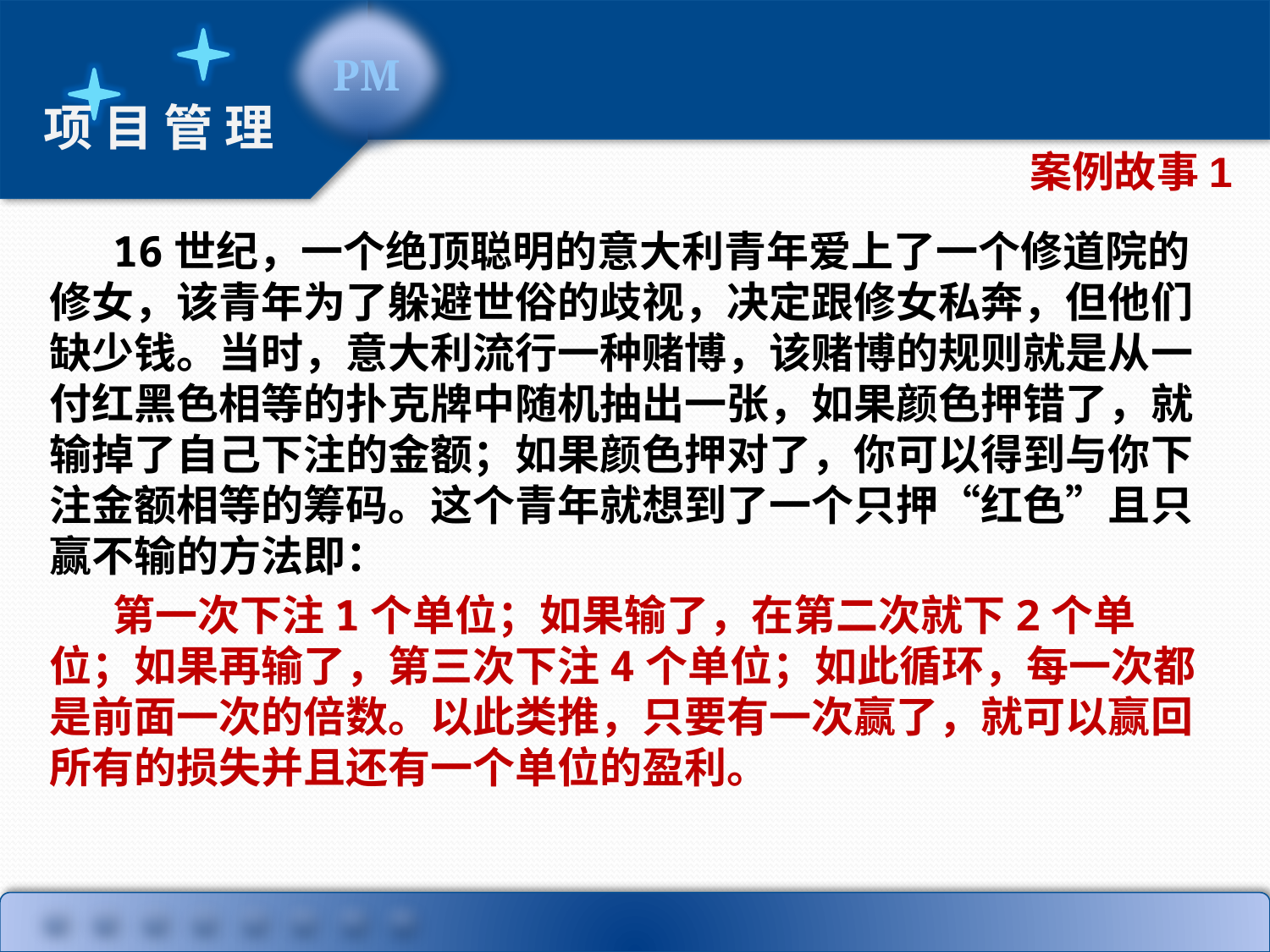

案例故事1
16世纪，一个绝顶聪明的意大利青年爱上了一个修道院的修女，该青年为了躲避世俗的歧视，决定跟修女私奔，但他们缺少钱。当时，意大利流行一种赌博，该赌博的规则就是从一付红黑色相等的扑克牌中随机抽出一张，如果颜色押错了，就输掉了自己下注的金额；如果颜色押对了，你可以得到与你下注金额相等的筹码。这个青年就想到了一个只押“红色”且只赢不输的方法即：
第一次下注1个单位；如果输了，在第二次就下2个单位；如果再输了，第三次下注4个单位；如此循环，每一次都是前面一次的倍数。以此类推，只要有一次赢了，就可以赢回所有的损失并且还有一个单位的盈利。